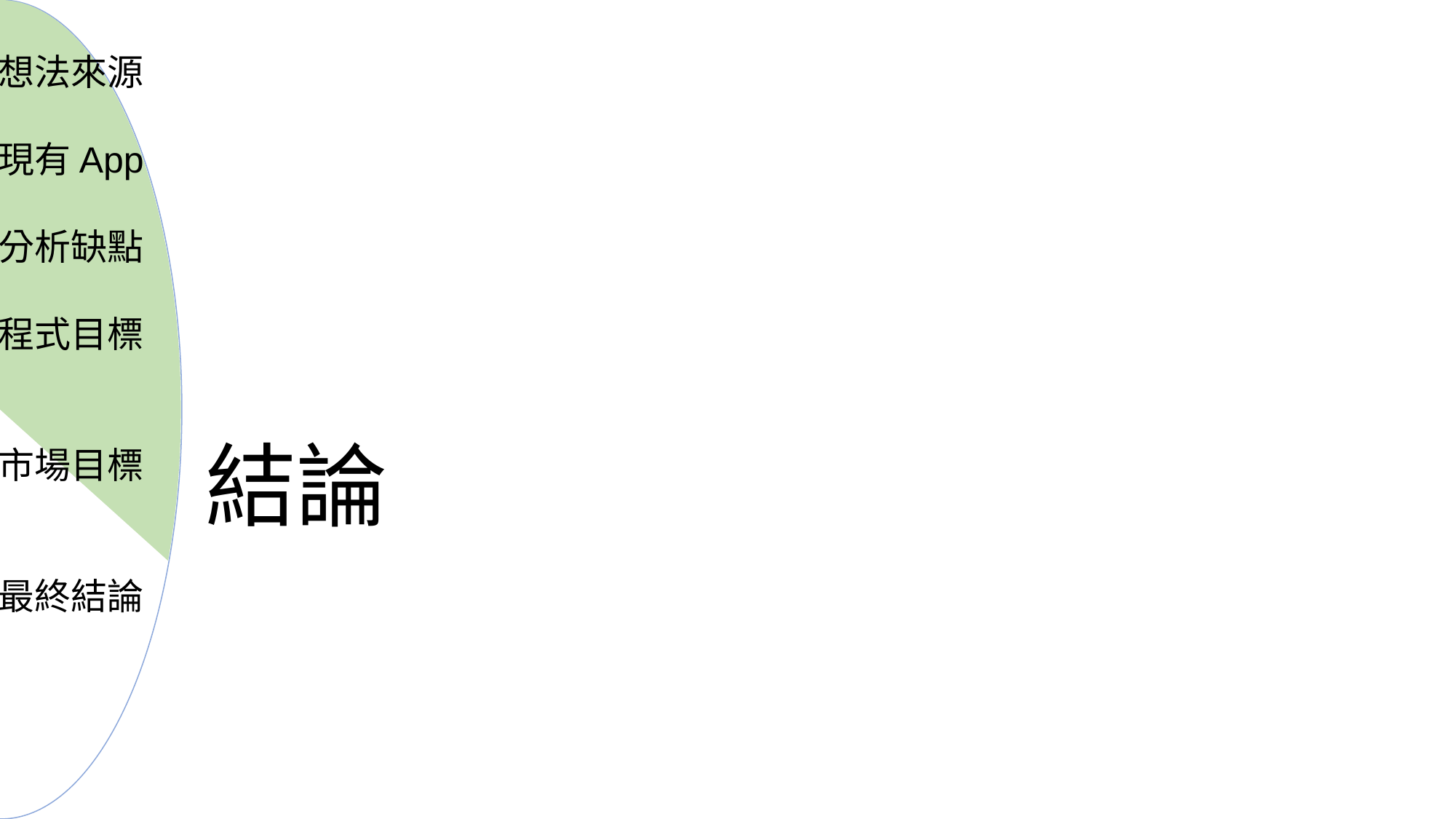

想法來源

現有App

分析缺點

程式目標

市場目標

最終結論
# 結論